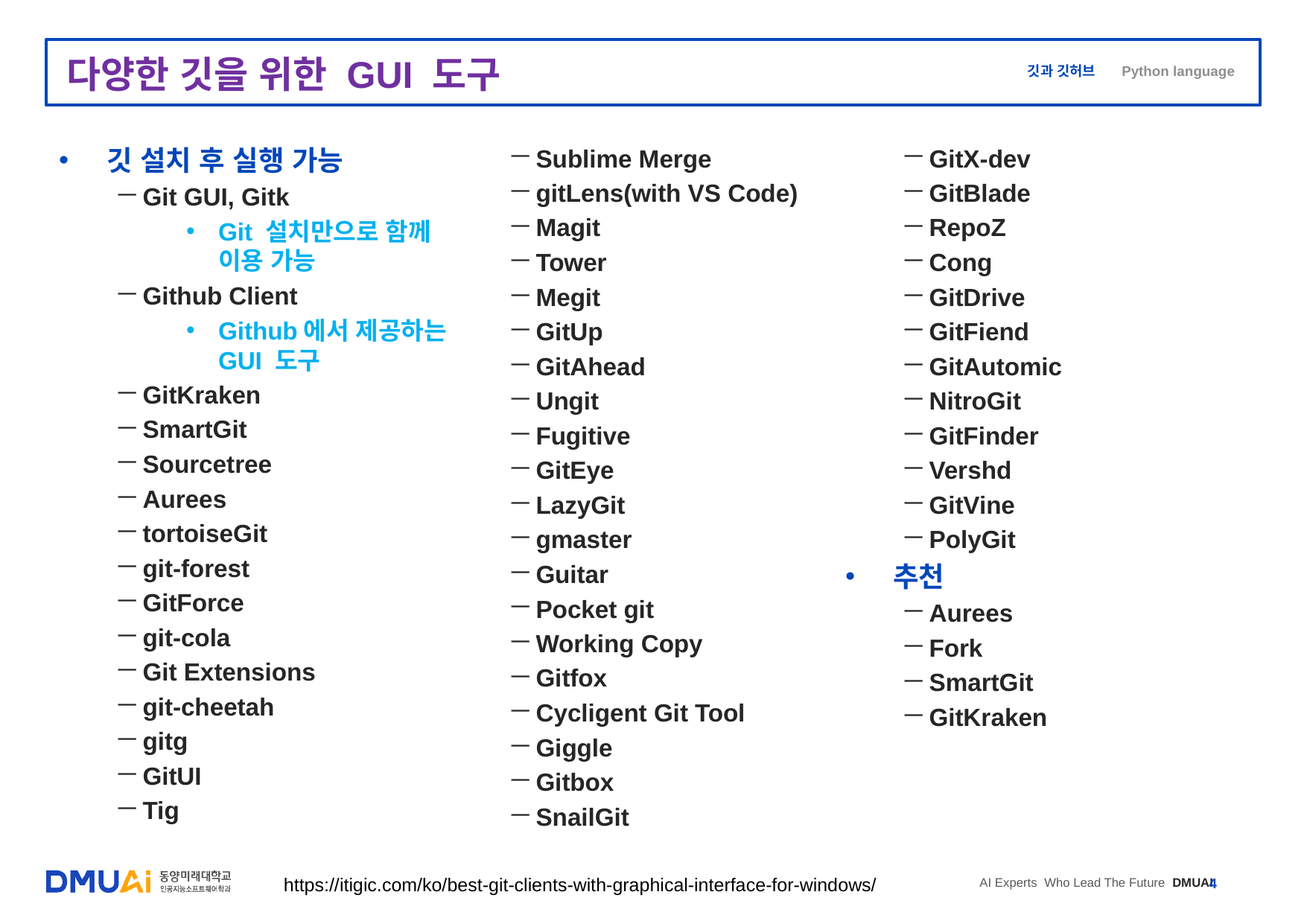

# 다양한 깃을 위한 GUI 도구
깃 설치 후 실행 가능
Git GUI, Gitk
Git 설치만으로 함께 이용 가능
Github Client
Github에서 제공하는 GUI 도구
GitKraken
SmartGit
Sourcetree
Aurees
tortoiseGit
git-forest
GitForce
git-cola
Git Extensions
git-cheetah
gitg
GitUI
Tig
Sublime Merge
gitLens(with VS Code)
Magit
Tower
Megit
GitUp
GitAhead
Ungit
Fugitive
GitEye
LazyGit
gmaster
Guitar
Pocket git
Working Copy
Gitfox
Cycligent Git Tool
Giggle
Gitbox
SnailGit
GitX-dev
GitBlade
RepoZ
Cong
GitDrive
GitFiend
GitAutomic
NitroGit
GitFinder
Vershd
GitVine
PolyGit
추천
Aurees
Fork
SmartGit
GitKraken
https://itigic.com/ko/best-git-clients-with-graphical-interface-for-windows/